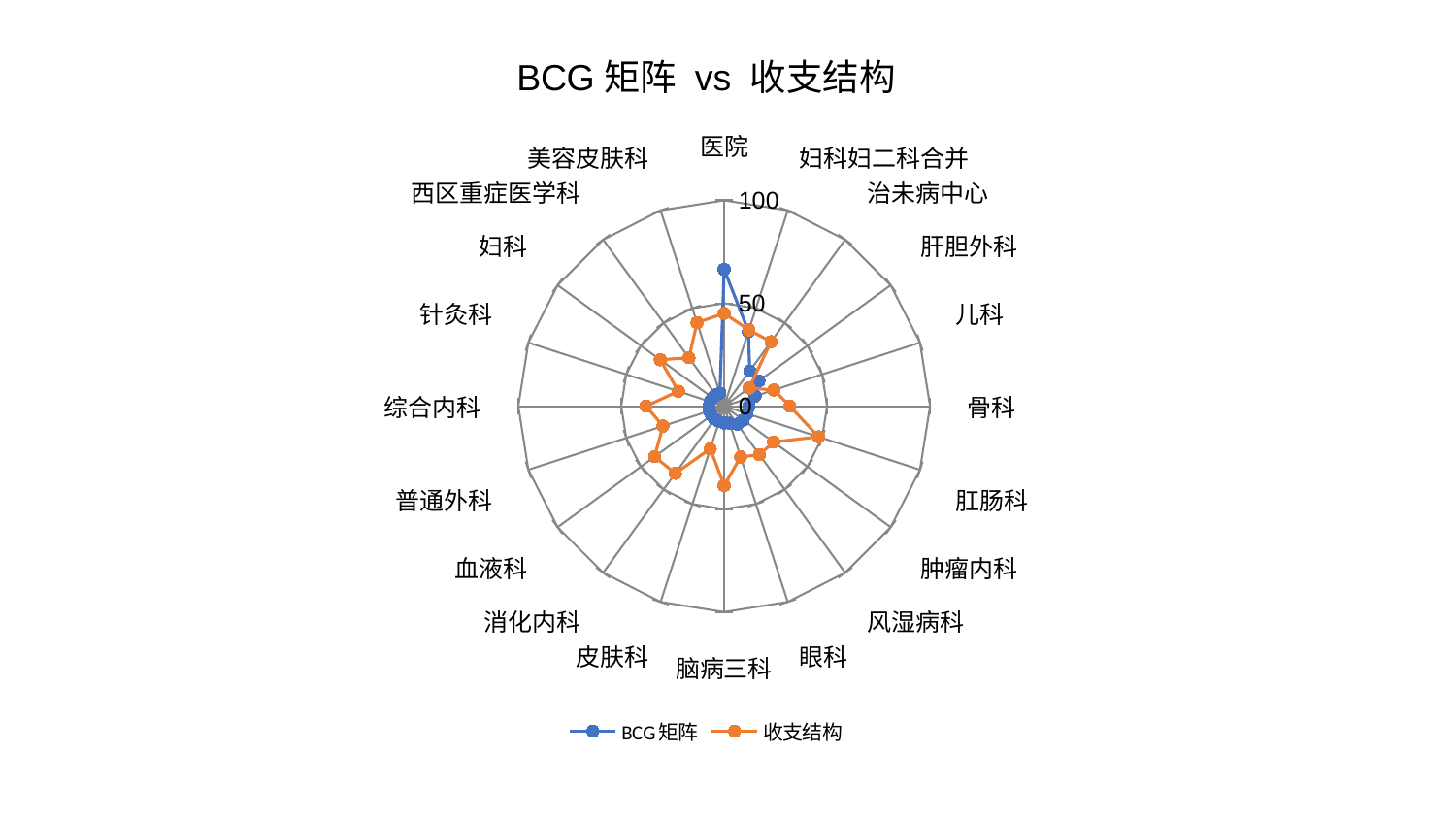

### Chart: BCG矩阵 vs 收支结构

| Category | BCG矩阵 | 收支结构 |
|---|---|---|
| 医院 | 66.49348493402505 | 45.12190083528947 |
| 妇科妇二科合并 | 38.200443941197506 | 38.93839783758429 |
| 治未病中心 | 21.138740432320134 | 38.72789884101734 |
| 肝胆外科 | 20.862700077844217 | 14.974508397869538 |
| 儿科 | 15.838176269085658 | 25.433101127880892 |
| 骨科 | 12.08023704390662 | 31.918128130352276 |
| 肛肠科 | 11.743057056822526 | 48.1761320613123 |
| 肿瘤内科 | 11.453164592058076 | 29.65170536641547 |
| 风湿病科 | 10.869606747964454 | 29.18630884955711 |
| 眼科 | 8.778440667259513 | 25.916989747828282 |
| 脑病三科 | 8.15114041728563 | 38.54479214610415 |
| 皮肤科 | 7.845070514401632 | 21.77430171099296 |
| 消化内科 | 7.750541548760951 | 40.33176117972464 |
| 血液科 | 7.632398493486481 | 41.78324089798935 |
| 普通外科 | 7.437758588095189 | 31.258120222165974 |
| 综合内科 | 7.413337503231625 | 37.96420383893539 |
| 针灸科 | 7.1546519370196915 | 23.39885316329629 |
| 妇科 | 6.8743936036629405 | 38.378775422573234 |
| 西区重症医学科 | 6.782104690408264 | 29.086744339122063 |
| 美容皮肤科 | 6.645784571445547 | 42.67550332474629 |
76